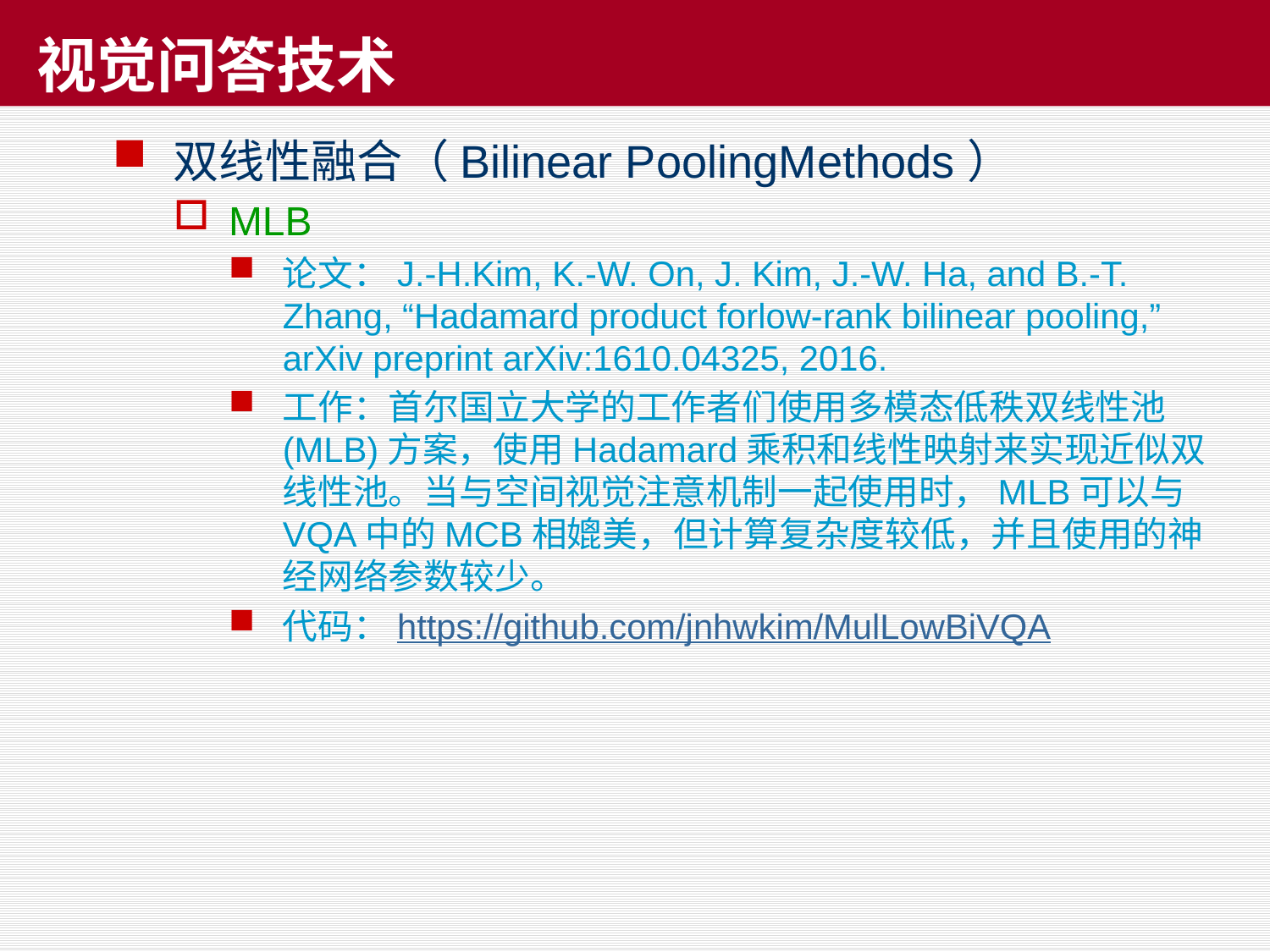

# 视觉问答技术
双线性融合（Bilinear PoolingMethods）
MLB
论文：J.-H.Kim, K.-W. On, J. Kim, J.-W. Ha, and B.-T. Zhang, “Hadamard product forlow-rank bilinear pooling,” arXiv preprint arXiv:1610.04325, 2016.
工作：首尔国立大学的工作者们使用多模态低秩双线性池(MLB)方案，使用Hadamard乘积和线性映射来实现近似双线性池。当与空间视觉注意机制一起使用时，MLB可以与VQA中的MCB相媲美，但计算复杂度较低，并且使用的神经网络参数较少。
代码：https://github.com/jnhwkim/MulLowBiVQA